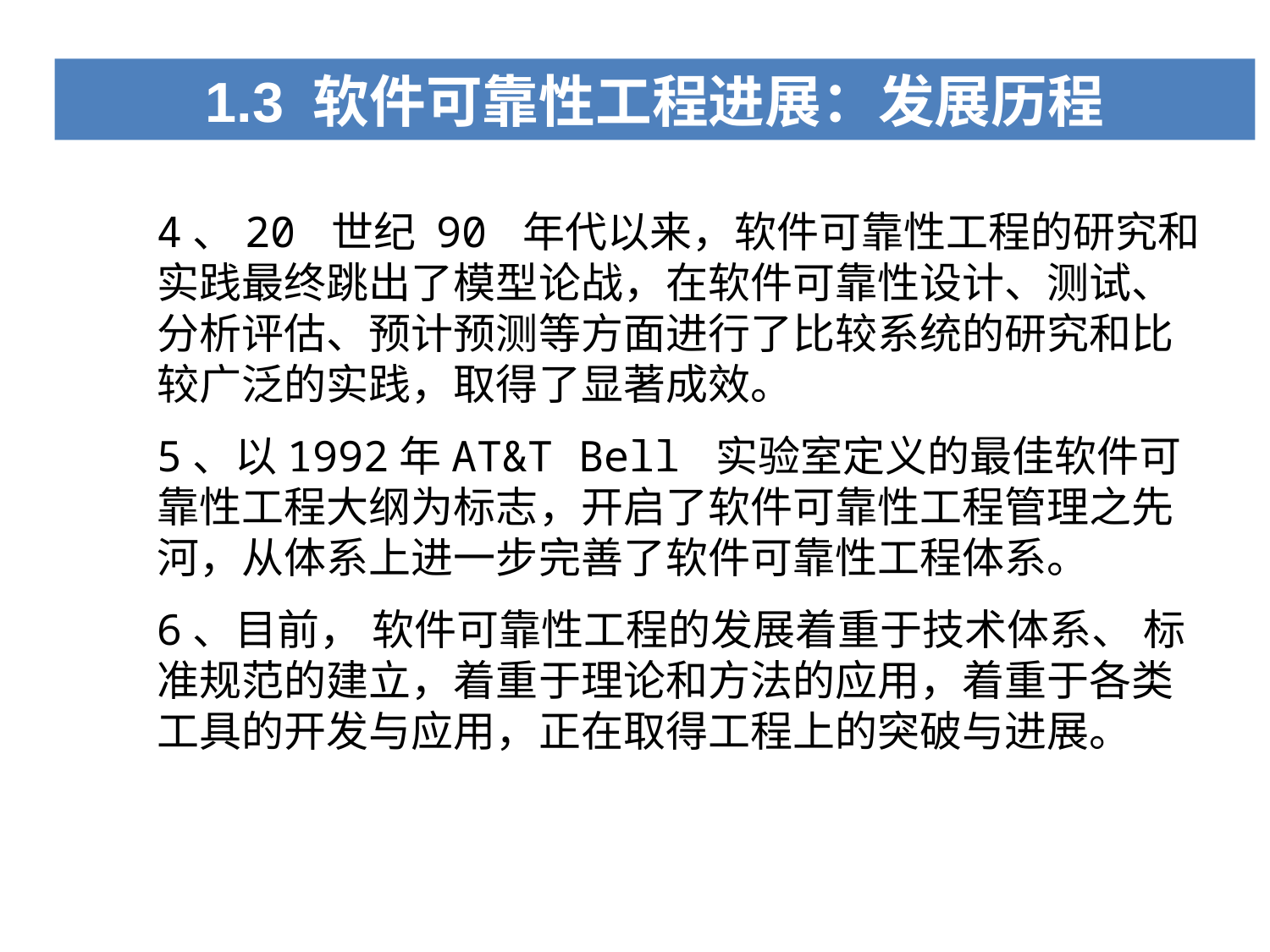

1.3 软件可靠性工程进展：发展历程
4、20 世纪 90 年代以来，软件可靠性工程的研究和实践最终跳出了模型论战，在软件可靠性设计、测试、分析评估、预计预测等方面进行了比较系统的研究和比较广泛的实践，取得了显著成效。
5、以1992年AT&T Bell 实验室定义的最佳软件可靠性工程大纲为标志，开启了软件可靠性工程管理之先河，从体系上进一步完善了软件可靠性工程体系。
6、目前， 软件可靠性工程的发展着重于技术体系、 标准规范的建立，着重于理论和方法的应用，着重于各类工具的开发与应用，正在取得工程上的突破与进展。